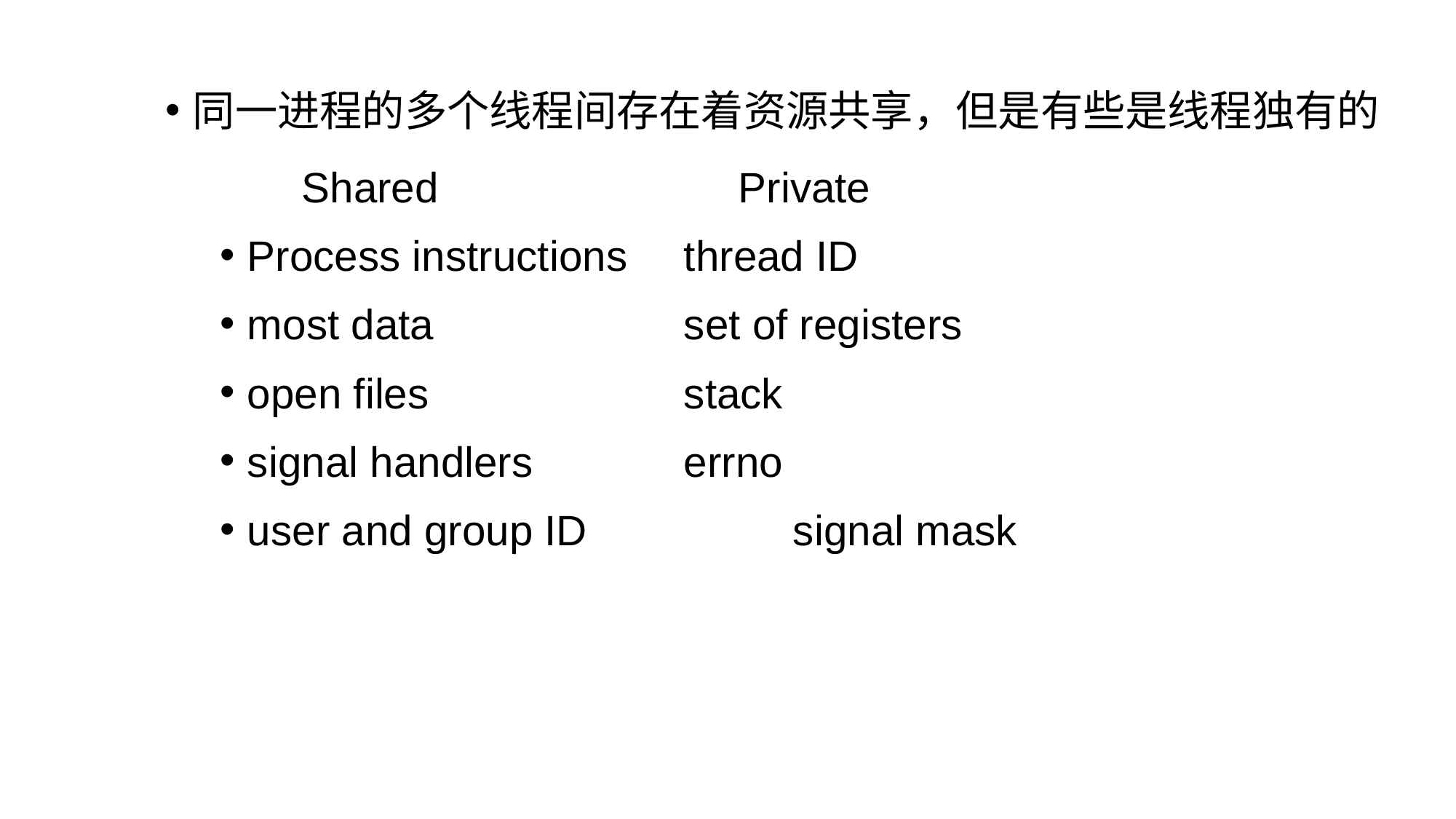

同一进程的多个线程间存在着资源共享，但是有些是线程独有的
		Shared			Private
Process instructions	thread ID
most data			set of registers
open files			stack
signal handlers		errno
user and group ID		signal mask